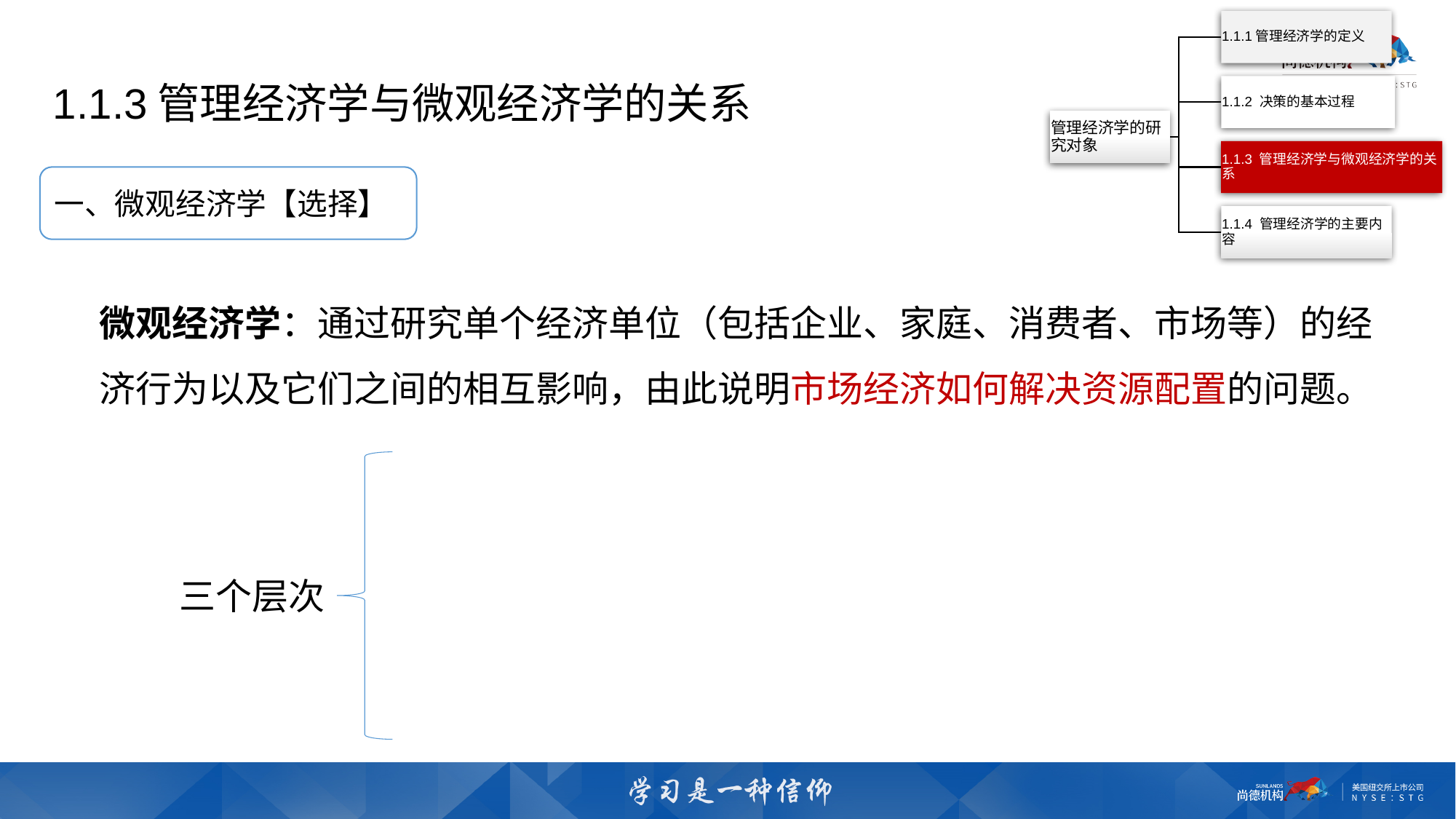

管理经济学的研究对象
1.1.1管理经济学的定义
1.1.2 决策的基本过程
1.1.3 管理经济学与微观经济学的关系
1.1.4 管理经济学的主要内容
1.1.3管理经济学与微观经济学的关系
一、微观经济学【选择】
微观经济学：通过研究单个经济单位（包括企业、家庭、消费者、市场等）的经济行为以及它们之间的相互影响，由此说明市场经济如何解决资源配置的问题。

三个层次